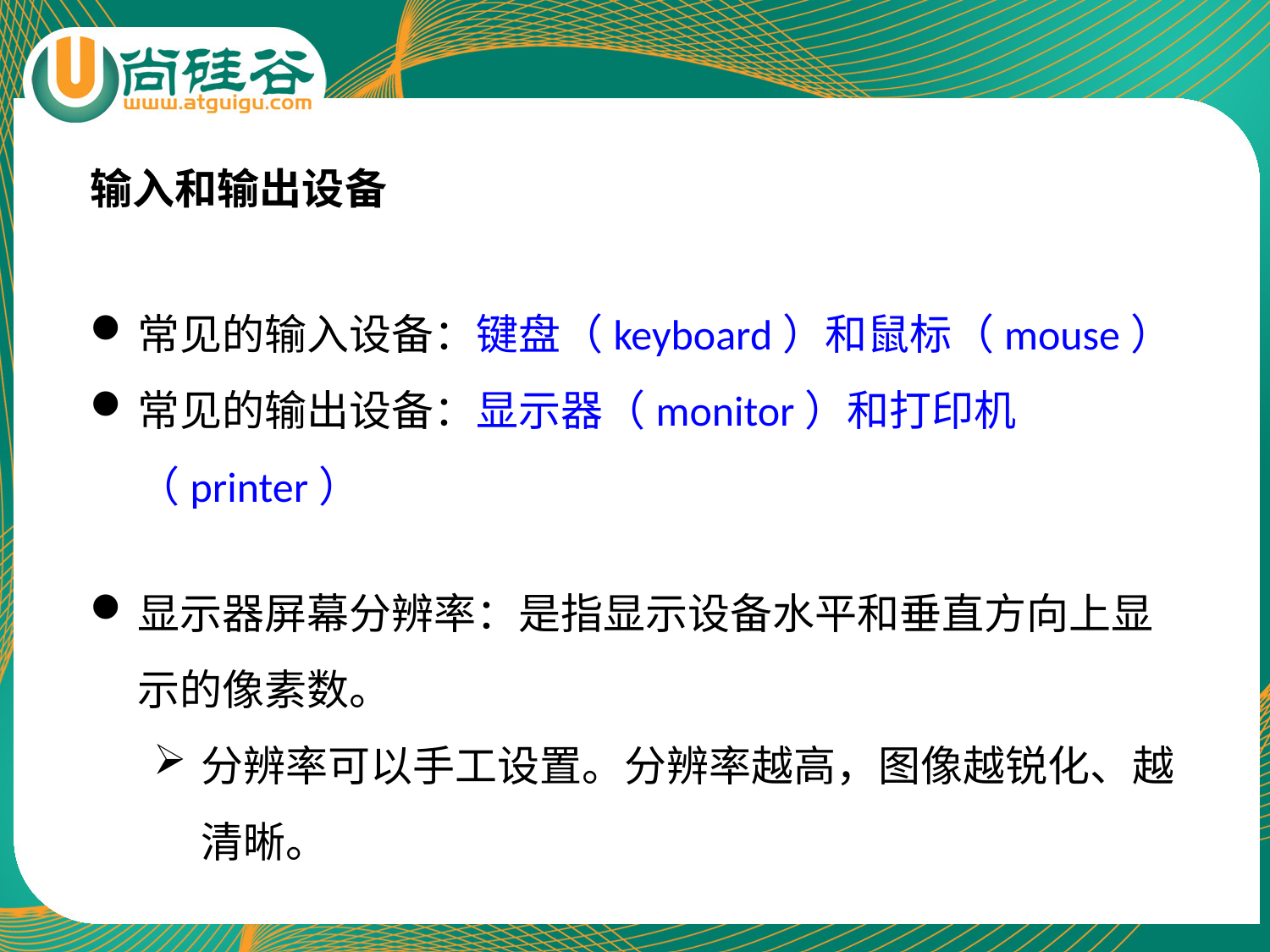

输入和输出设备
常见的输入设备：键盘（keyboard）和鼠标（mouse）
常见的输出设备：显示器（monitor）和打印机（printer）

显示器屏幕分辨率：是指显示设备水平和垂直方向上显示的像素数。
分辨率可以手工设置。分辨率越高，图像越锐化、越清晰。